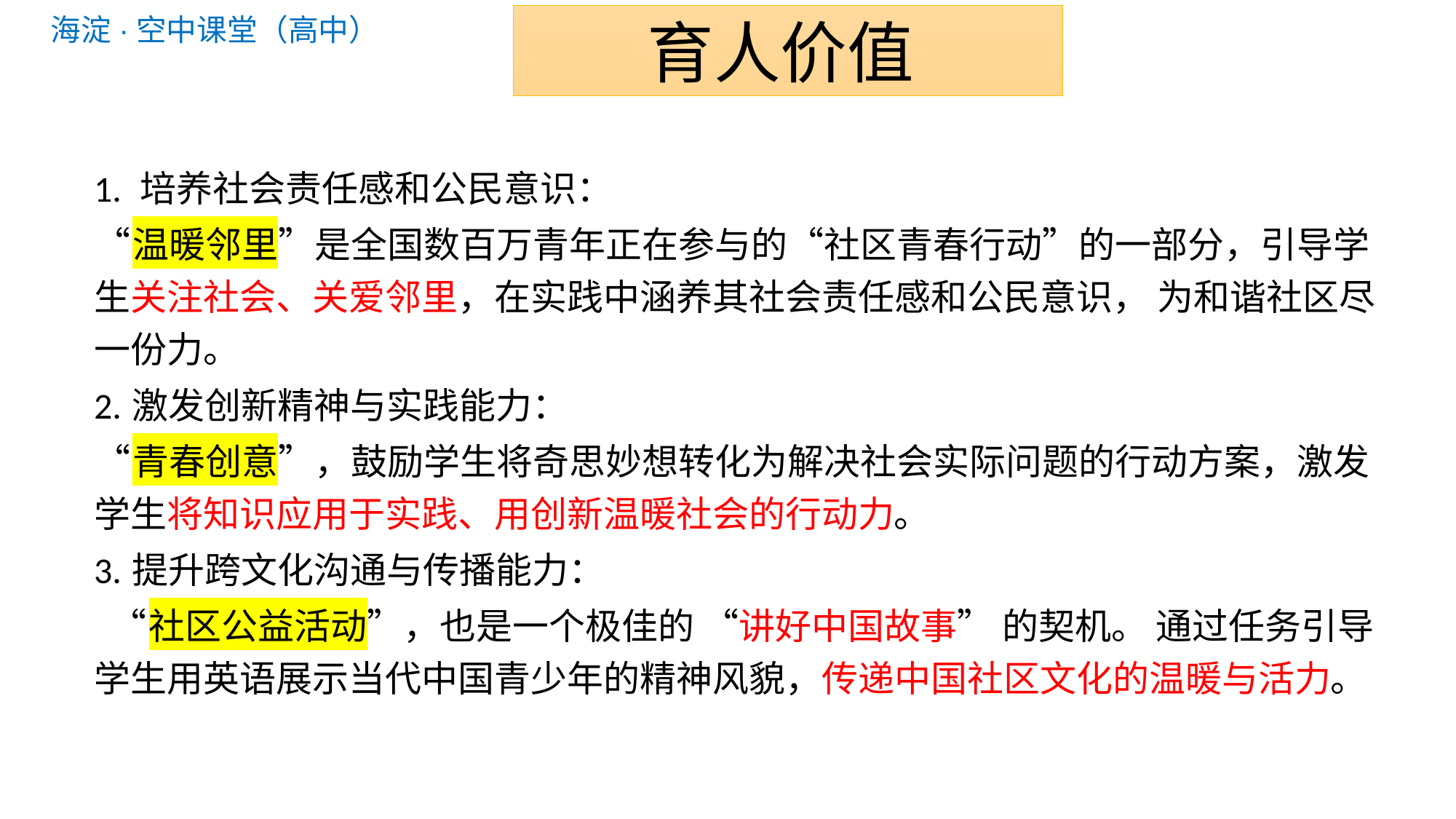

育人价值
1.  培养社会责任感和公民意识：
“温暖邻里”是全国数百万青年正在参与的“社区青春行动”的一部分，引导学生关注社会、关爱邻里，在实践中涵养其社会责任感和公民意识， 为和谐社区尽一份力。
2. 激发创新精神与实践能力：
“青春创意”，鼓励学生将奇思妙想转化为解决社会实际问题的行动方案，激发学生将知识应用于实践、用创新温暖社会的行动力。
3. 提升跨文化沟通与传播能力：
  “社区公益活动”，也是一个极佳的 “讲好中国故事” 的契机。 通过任务引导学生用英语展示当代中国青少年的精神风貌，传递中国社区文化的温暖与活力。